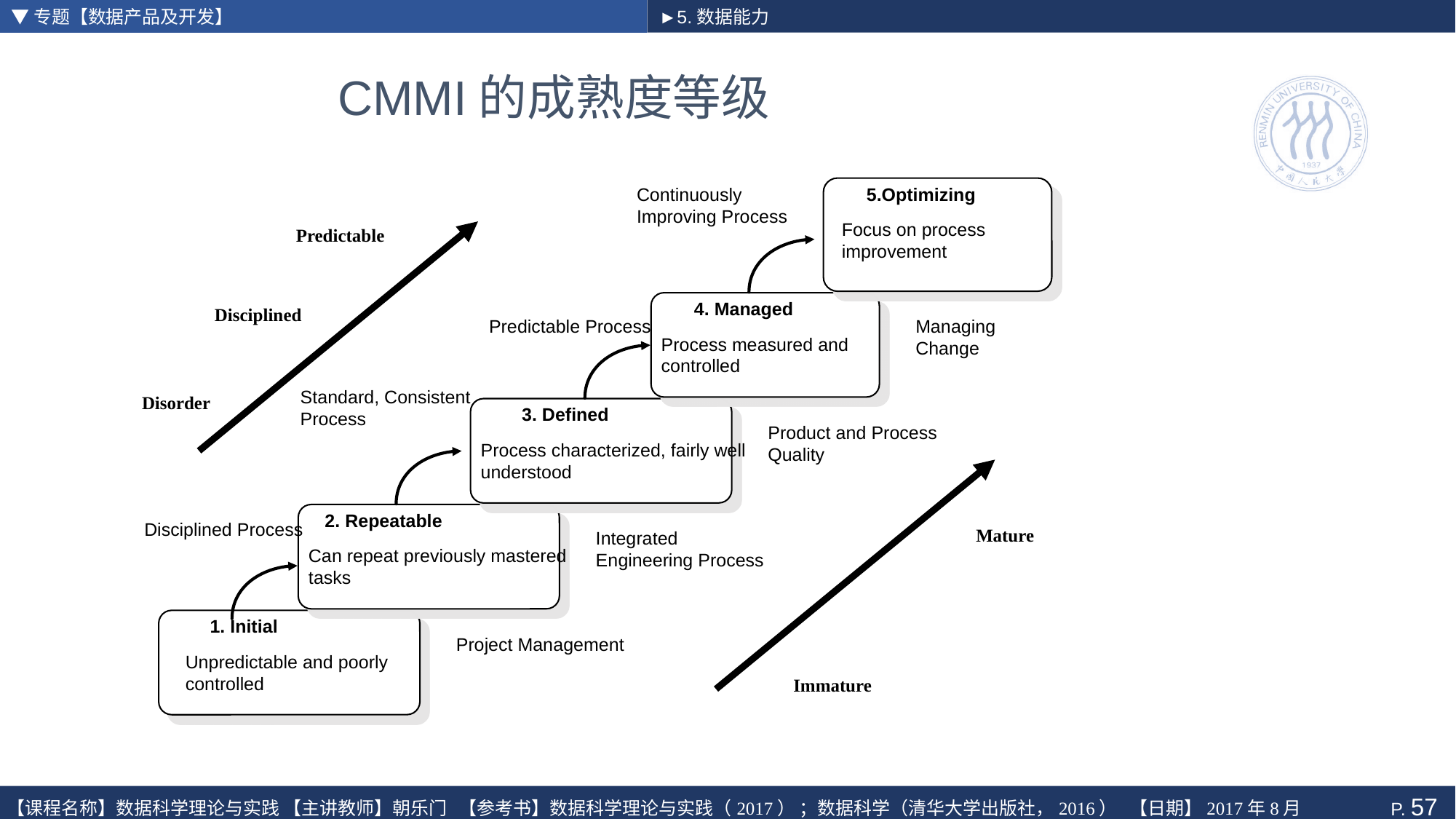

▼专题【数据产品及开发】

►5.数据能力

# CMMI的成熟度等级

Continuously Improving Process
5.Optimizing

Predictable
Focus on process improvement

Disciplined
4. Managed

Predictable Process
Managing Change
Process measured and controlled

Disorder
Standard, Consistent Process
3. Defined

Product and Process Quality
Process characterized, fairly well understood

Mature
2. Repeatable

Disciplined Process
Integrated Engineering Process
Can repeat previously mastered tasks

1. Initial

Project Management
Unpredictable and poorly controlled
Immature